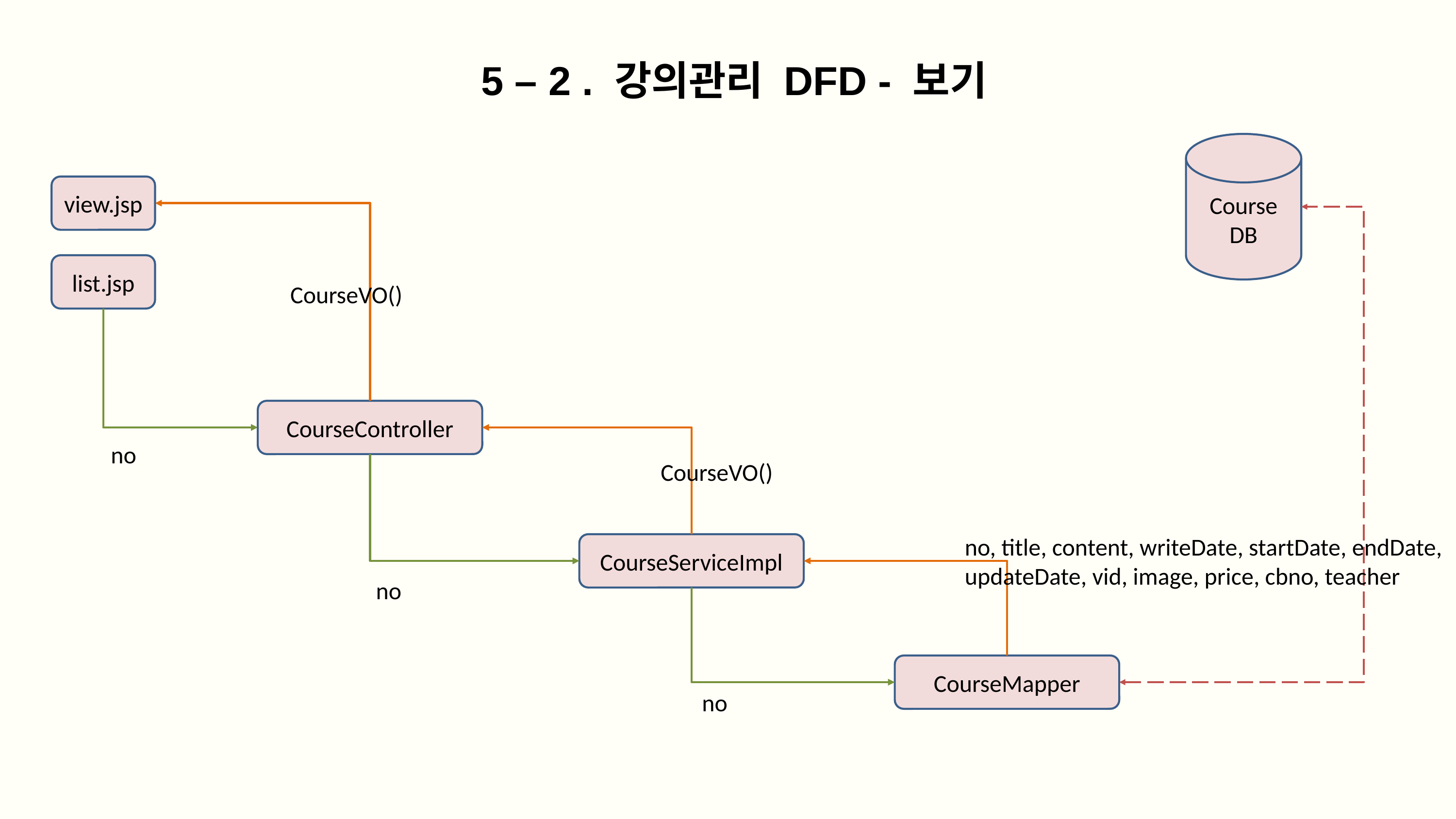

5 – 2 . 강의관리 DFD - 보기
Course
DB
view.jsp
list.jsp
CourseVO()
CourseController
no
CourseVO()
no, title, content, writeDate, startDate, endDate,
updateDate, vid, image, price, cbno, teacher
CourseServiceImpl
no
CourseMapper
no